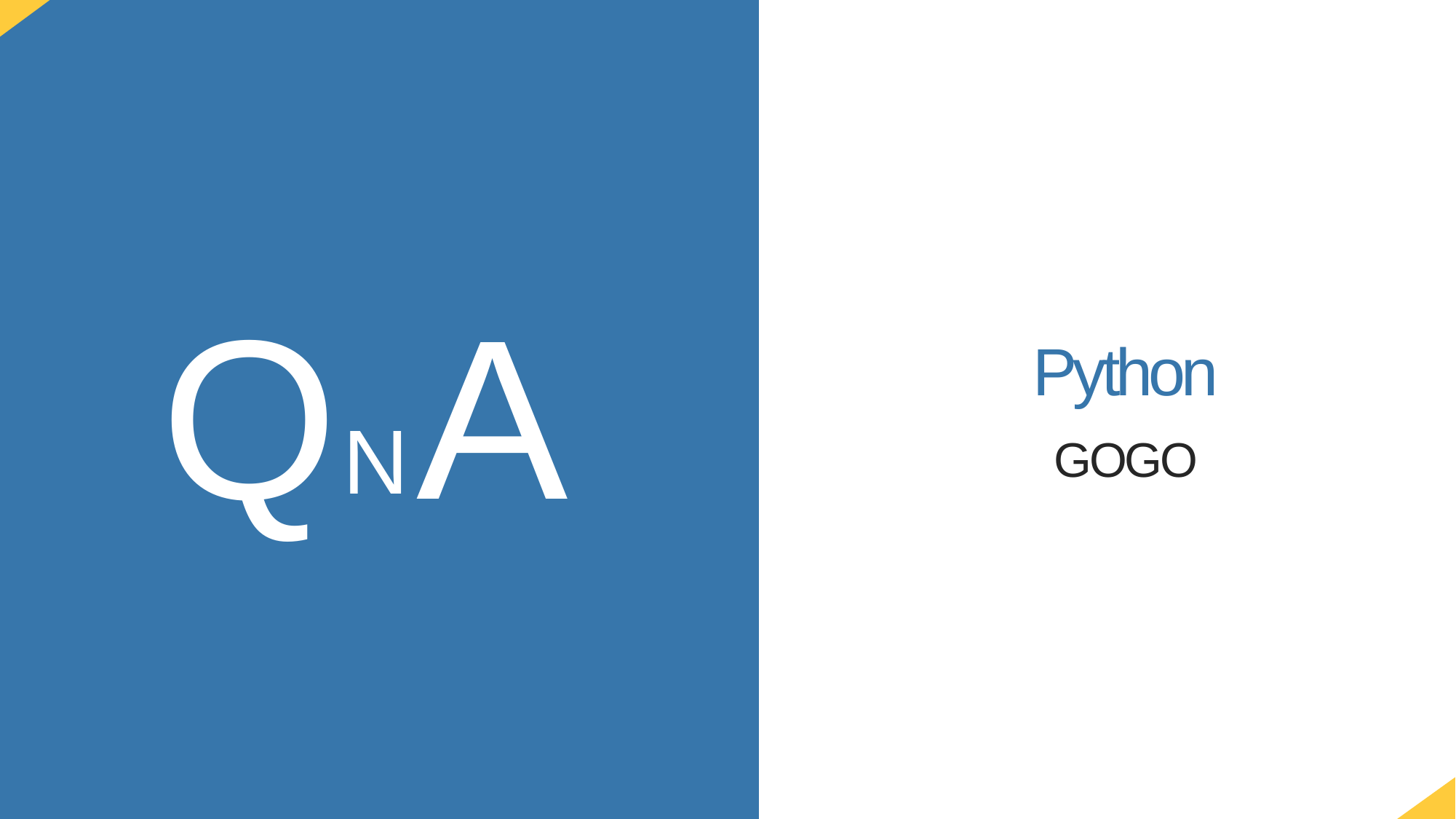

1. PYTHON 선택 이유
Q
A
N
Python
GOGO